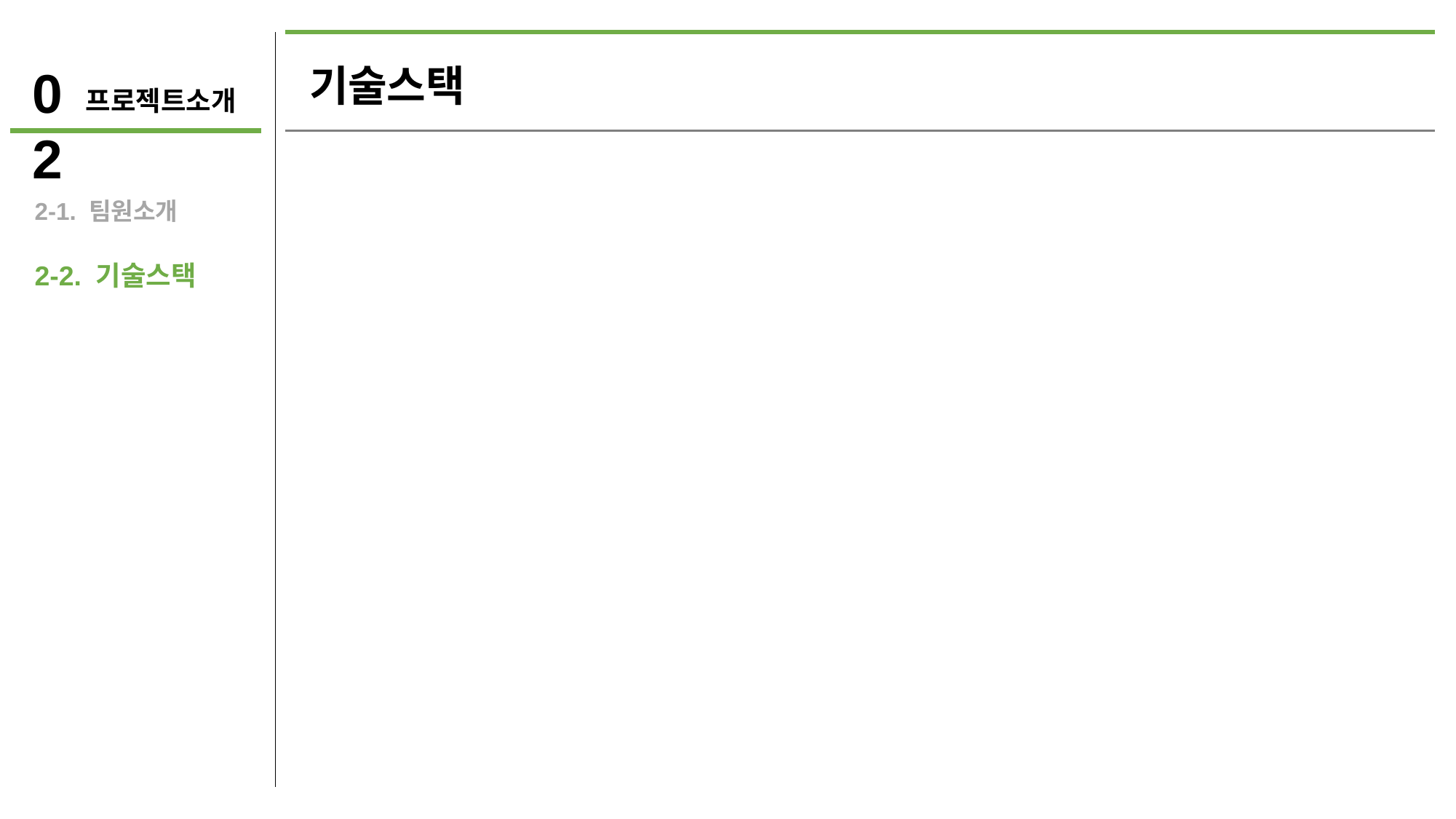

02
기술스택
프로젝트소개
 2-1. 팀원소개
 2-2. 기술스택